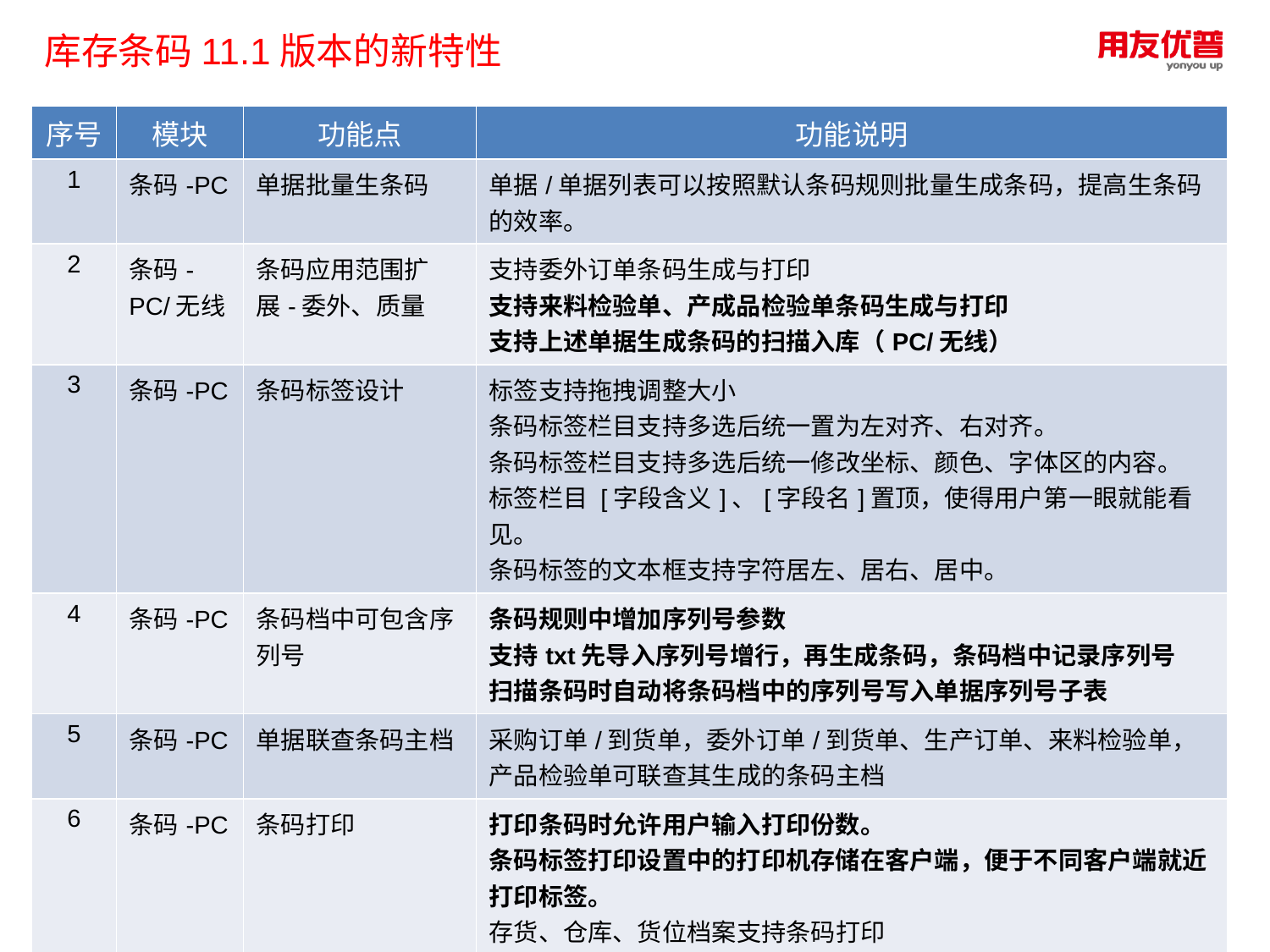

库存条码11.1版本的新特性
| 序号 | 模块 | 功能点 | 功能说明 |
| --- | --- | --- | --- |
| 1 | 条码-PC | 单据批量生条码 | 单据/单据列表可以按照默认条码规则批量生成条码，提高生条码的效率。 |
| 2 | 条码-PC/无线 | 条码应用范围扩展-委外、质量 | 支持委外订单条码生成与打印 支持来料检验单、产成品检验单条码生成与打印 支持上述单据生成条码的扫描入库（PC/无线） |
| 3 | 条码-PC | 条码标签设计 | 标签支持拖拽调整大小 条码标签栏目支持多选后统一置为左对齐、右对齐。 条码标签栏目支持多选后统一修改坐标、颜色、字体区的内容。 标签栏目 [字段含义]、[字段名]置顶，使得用户第一眼就能看见。 条码标签的文本框支持字符居左、居右、居中。 |
| 4 | 条码-PC | 条码档中可包含序列号 | 条码规则中增加序列号参数 支持txt先导入序列号增行，再生成条码，条码档中记录序列号 扫描条码时自动将条码档中的序列号写入单据序列号子表 |
| 5 | 条码-PC | 单据联查条码主档 | 采购订单/到货单，委外订单/到货单、生产订单、来料检验单，产品检验单可联查其生成的条码主档 |
| 6 | 条码-PC | 条码打印 | 打印条码时允许用户输入打印份数。 条码标签打印设置中的打印机存储在客户端，便于不同客户端就近打印标签。 存货、仓库、货位档案支持条码打印 单据支持打印解析式条码 |
| 7 | 条码-无线 | 条码扫描 | 无线条码支持销售退货 无线条码支持红字销售出库单上架 |